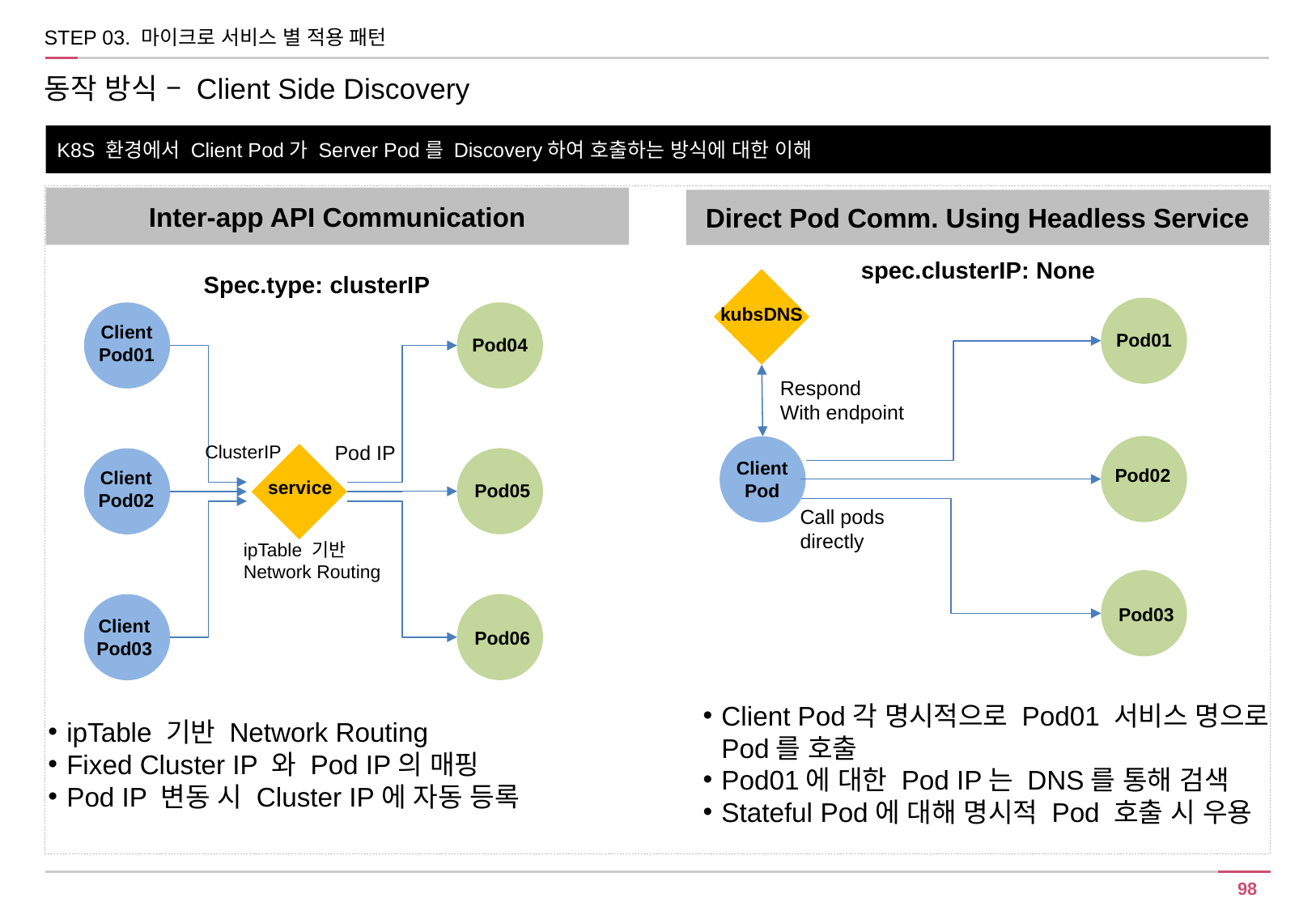

STEP 03. 마이크로 서비스 별 적용 패턴

동작 방식 – Client Side Discovery
K8S 환경에서 Client Pod가 Server Pod를 Discovery하여 호출하는 방식에 대한 이해
Inter-app API Communication
Direct Pod Comm. Using Headless Service
spec.clusterIP: None
Spec.type: clusterIP

kubsDNS

Client
Pod01
Pod01
Pod04
Respond
With endpoint
ClusterIP
Pod IP

Client
Pod
Pod02
Client
Pod02

service

Pod05
Call pods
directly
ipTable 기반
Network Routing

Pod03
Client
Pod03
Pod06
Client Pod각 명시적으로 Pod01 서비스 명으로 Pod를 호출
Pod01에 대한 Pod IP는 DNS를 통해 검색
Stateful Pod에 대해 명시적 Pod 호출 시 우용
ipTable 기반 Network Routing
Fixed Cluster IP 와 Pod IP의 매핑
Pod IP 변동 시 Cluster IP에 자동 등록